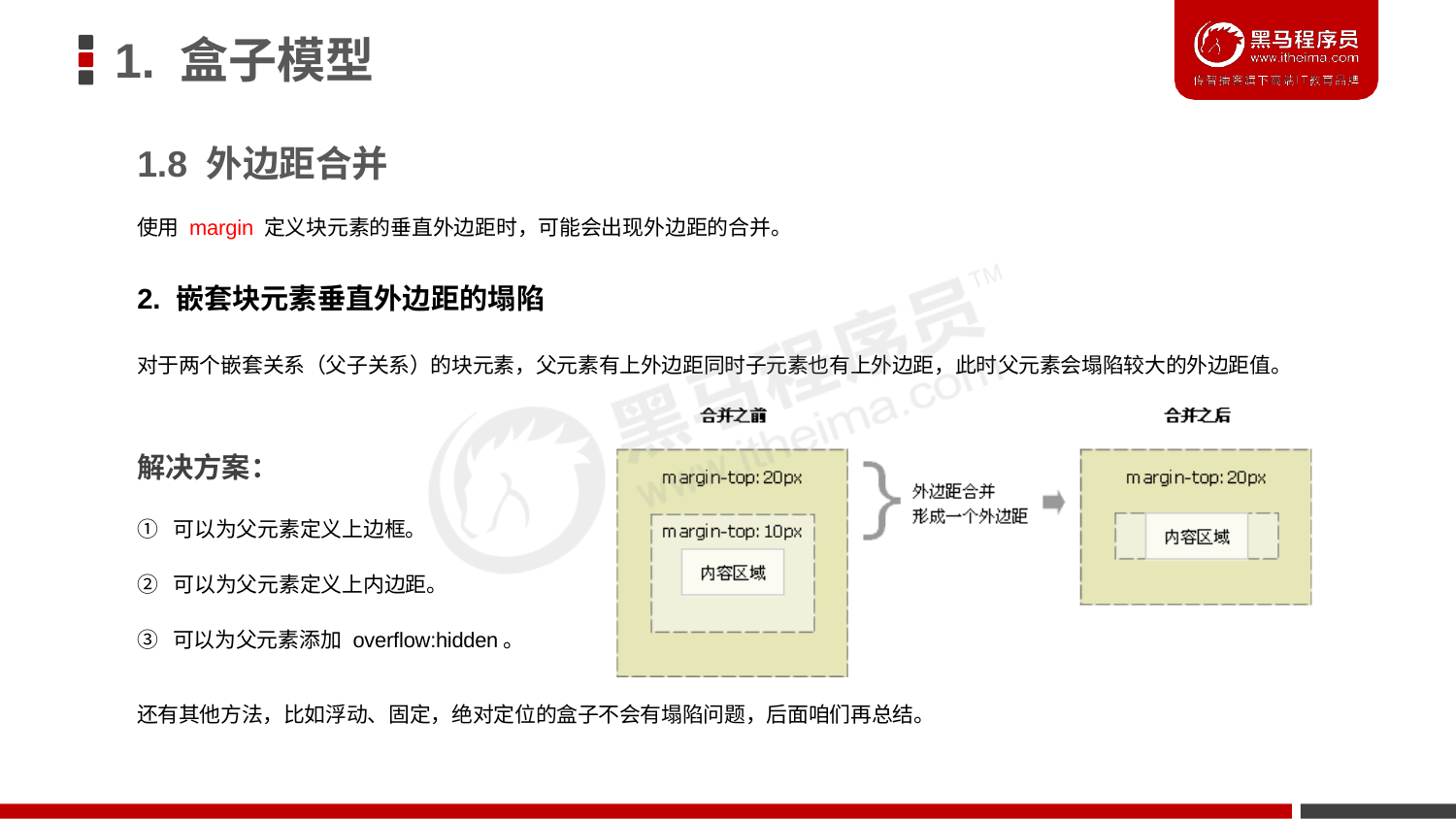

# 1. 盒子模型
1.8 外边距合并
使用 margin 定义块元素的垂直外边距时，可能会出现外边距的合并。

2. 嵌套块元素垂直外边距的塌陷

对于两个嵌套关系（父子关系）的块元素，父元素有上外边距同时子元素也有上外边距，此时父元素会塌陷较大的外边距值。

解决方案：

①  可以为父元素定义上边框。

②  可以为父元素定义上内边距。

③  可以为父元素添加 overflow:hidden。

还有其他方法，比如浮动、固定，绝对定位的盒子不会有塌陷问题，后面咱们再总结。